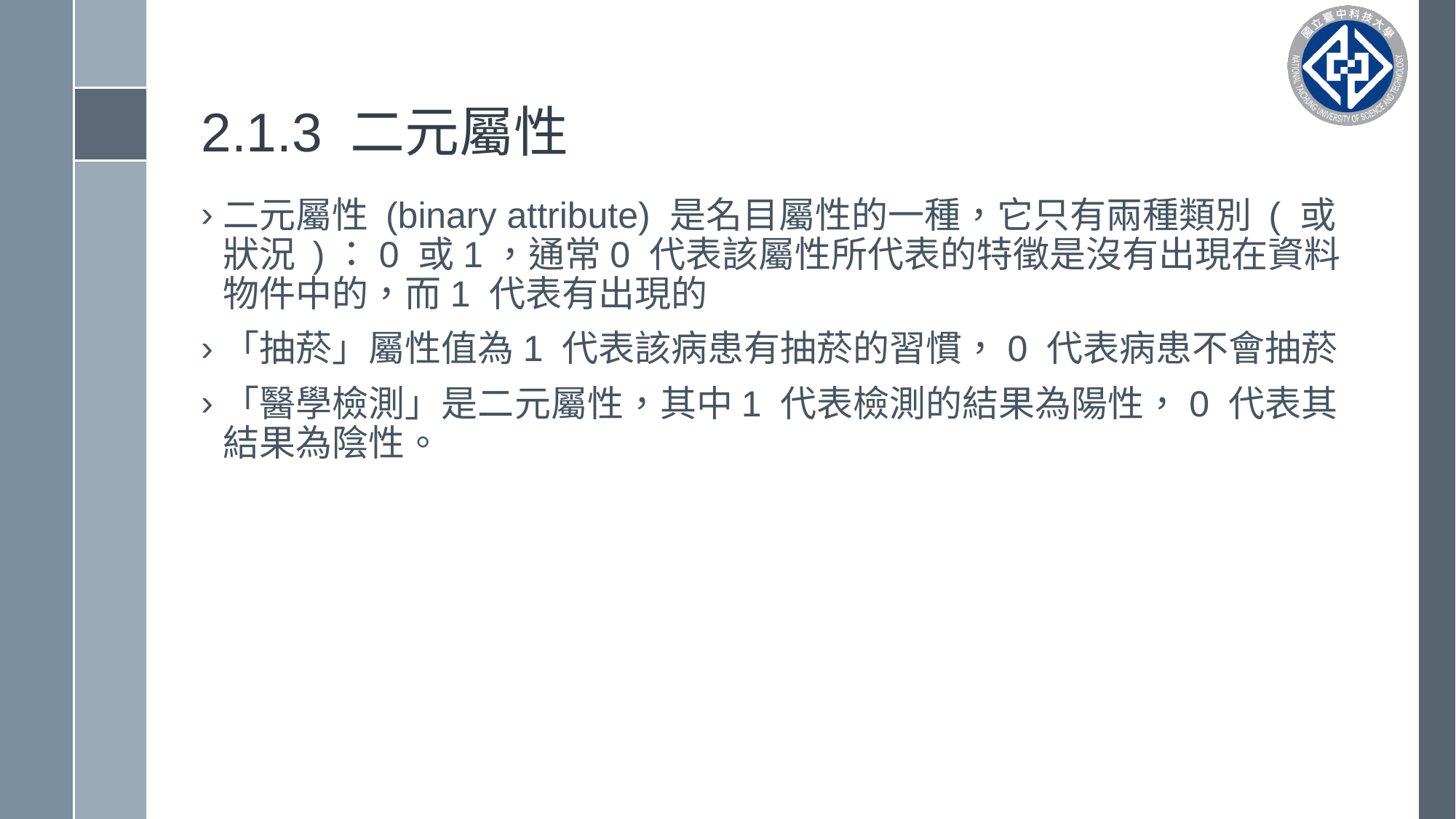

# 2.1.3 二元屬性
二元屬性 (binary attribute) 是名目屬性的一種，它只有兩種類別 ( 或狀況 )：0 或1，通常0 代表該屬性所代表的特徵是沒有出現在資料物件中的，而1 代表有出現的
「抽菸」屬性值為1 代表該病患有抽菸的習慣，0 代表病患不會抽菸
「醫學檢測」是二元屬性，其中1 代表檢測的結果為陽性，0 代表其結果為陰性。